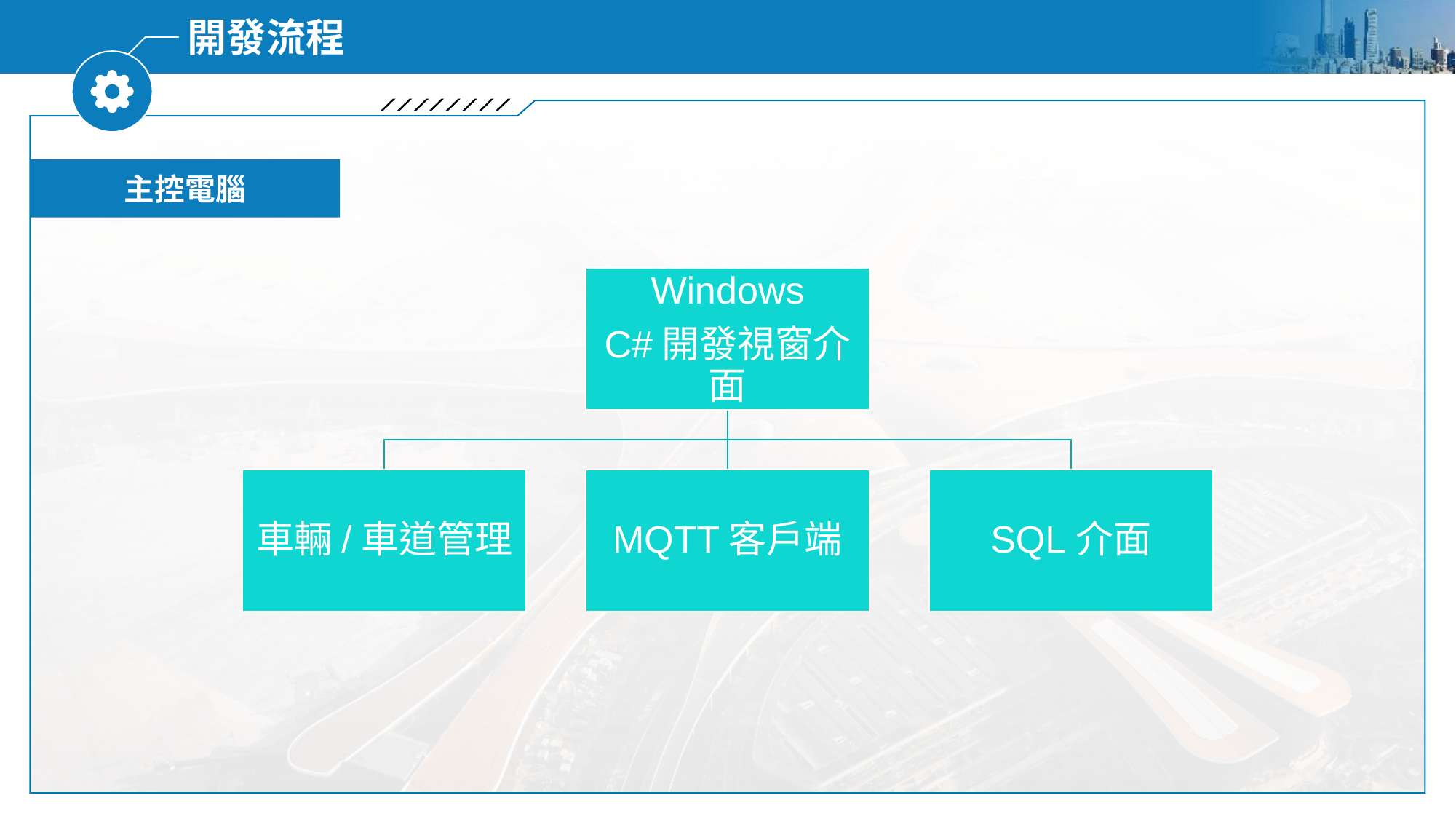

開發流程
主控電腦
Windows
C#開發視窗介面
車輛/車道管理
MQTT客戶端
SQL介面